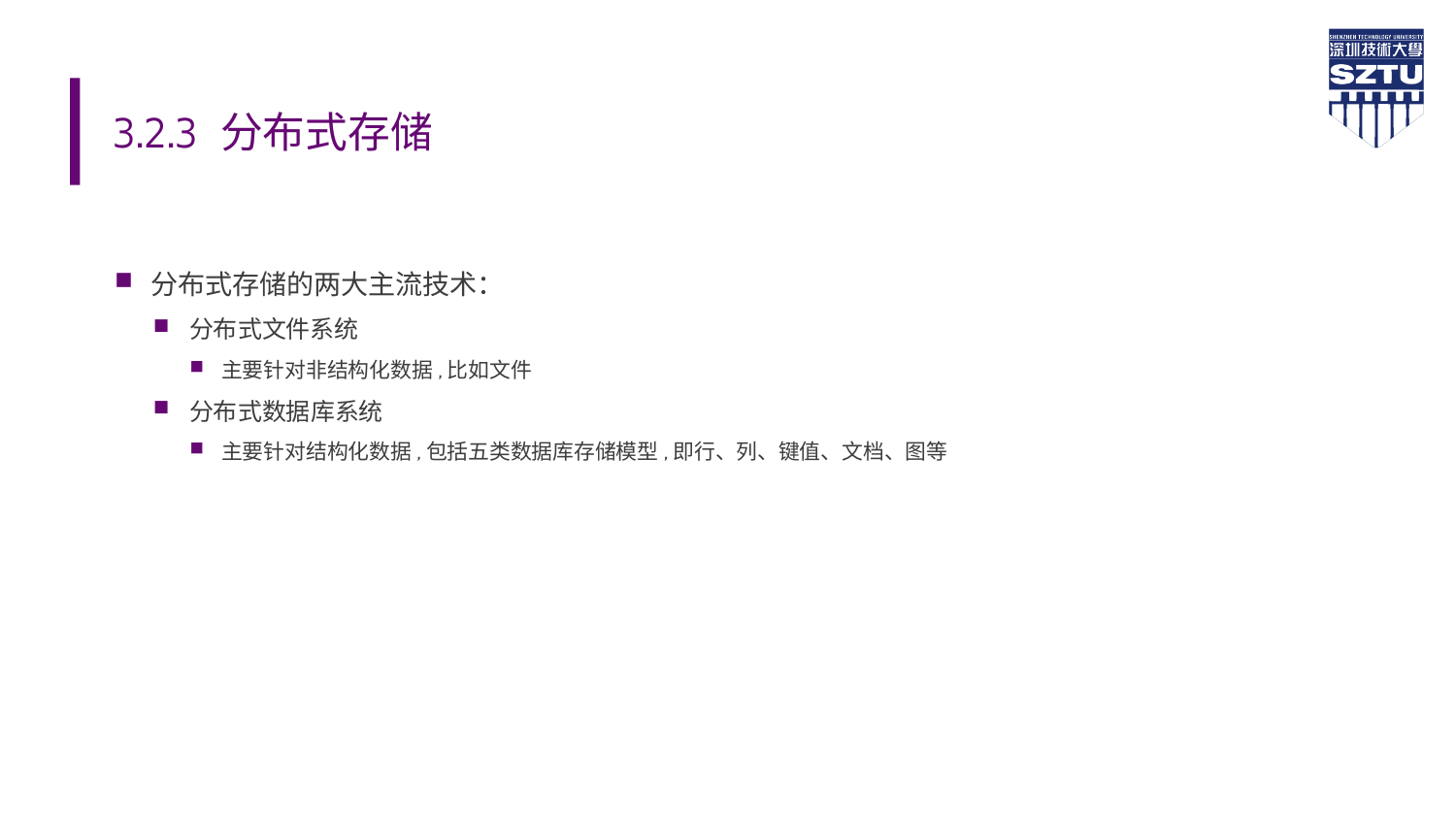

# 3.2.3 分布式存储
分布式存储的两大主流技术：
分布式文件系统
主要针对非结构化数据,比如文件
分布式数据库系统
主要针对结构化数据,包括五类数据库存储模型,即行、列、键值、文档、图等